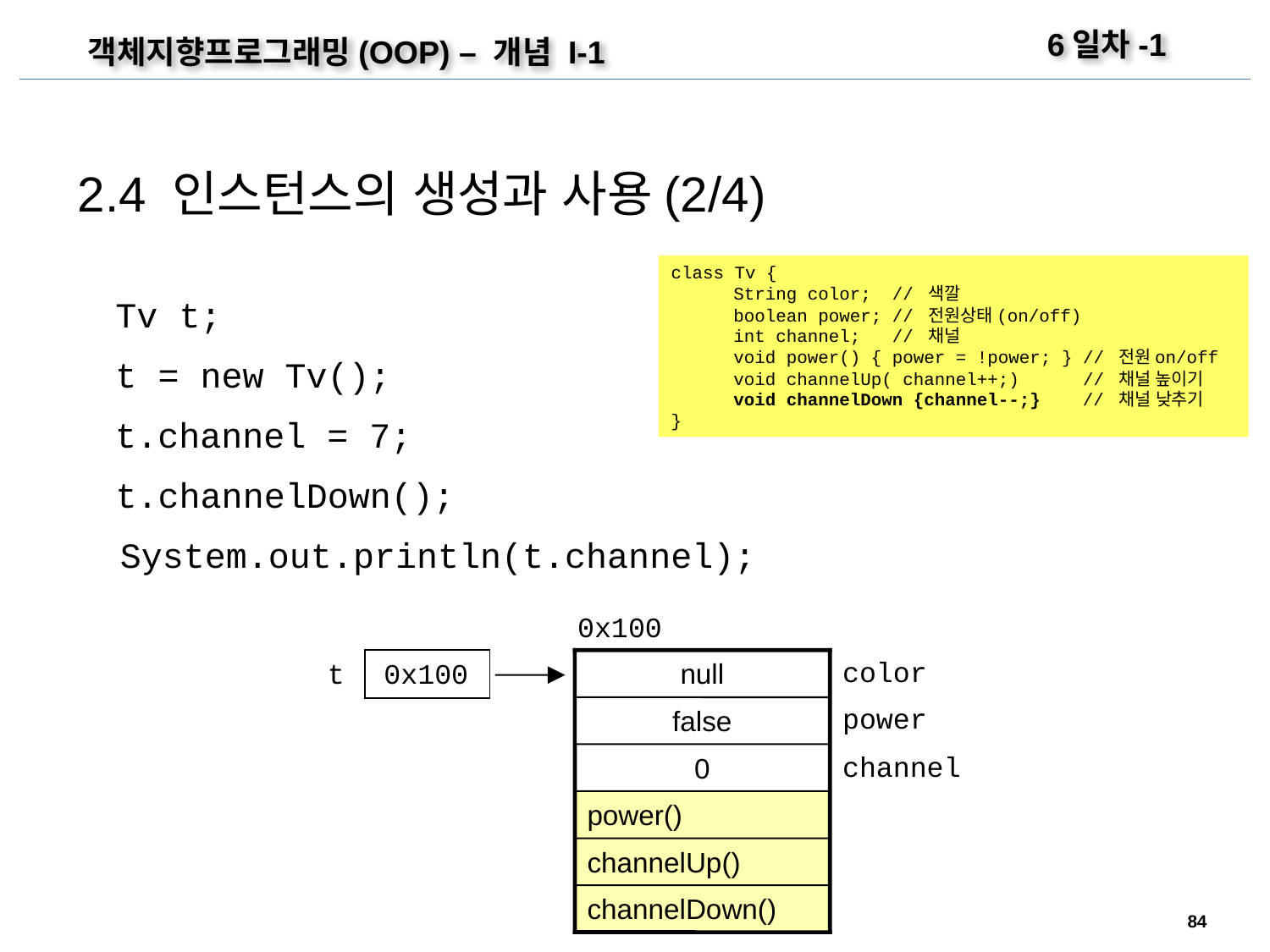

6일차-1
객체지향프로그래밍(OOP) – 개념 I-1
2.4 인스턴스의 생성과 사용(2/4)
class Tv {
	String color;  // 색깔
	boolean power; // 전원상태(on/off)
	int channel;   // 채널
	void power() { power = !power; } // 전원on/off
	void channelUp( channel++;)      // 채널 높이기
	void channelDown {channel--;}    // 채널 낮추기
}
Tv t;
t = new Tv();
t.channel = 7;
t.channelDown();
System.out.println(t.channel);
0x100
color
null

power
false

channel
0

power()

channelUp()

channelDown()

t

0x100